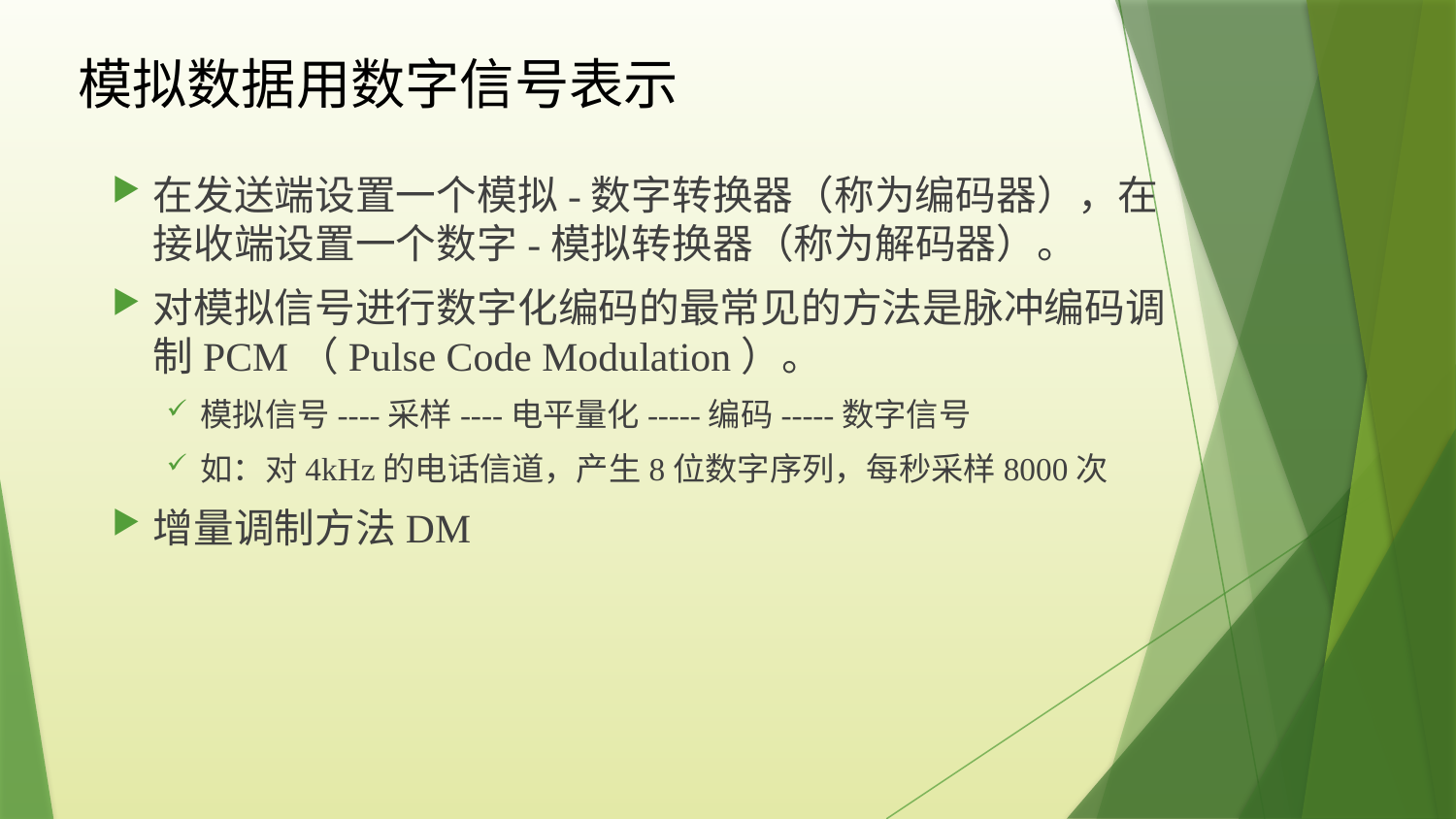

# 模拟数据用数字信号表示
在发送端设置一个模拟-数字转换器（称为编码器），在接收端设置一个数字-模拟转换器（称为解码器）。
对模拟信号进行数字化编码的最常见的方法是脉冲编码调制PCM（Pulse Code Modulation）。
模拟信号----采样----电平量化-----编码-----数字信号
如：对4kHz的电话信道，产生8位数字序列，每秒采样8000次
增量调制方法DM